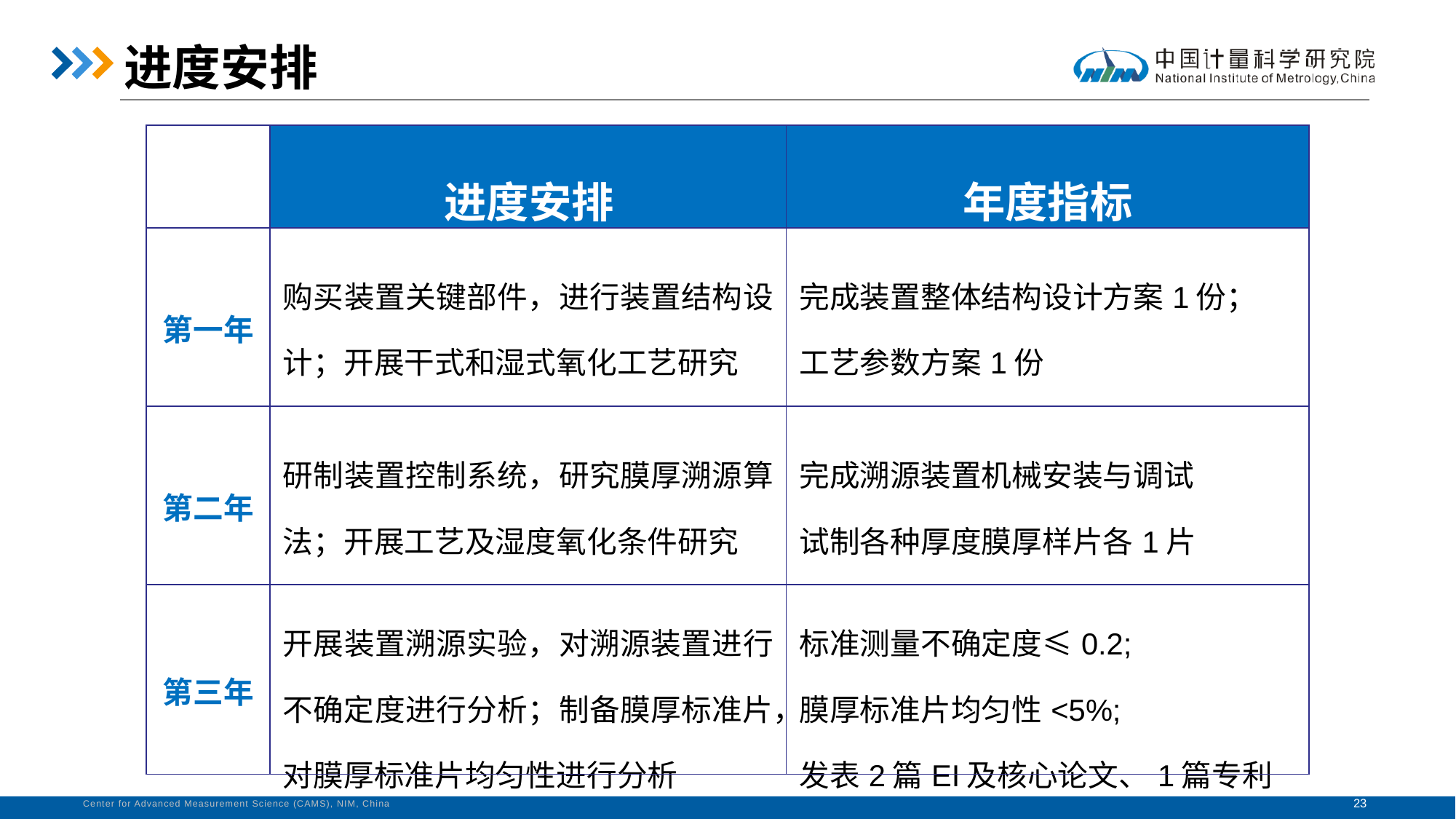

进度安排
|  | 进度安排 | 年度指标 |
| --- | --- | --- |
| 第一年 | 购买装置关键部件，进行装置结构设计；开展干式和湿式氧化工艺研究 | 完成装置整体结构设计方案1份； 工艺参数方案1份 |
| 第二年 | 研制装置控制系统，研究膜厚溯源算法；开展工艺及湿度氧化条件研究 | 完成溯源装置机械安装与调试 试制各种厚度膜厚样片各1片 |
| 第三年 | 开展装置溯源实验，对溯源装置进行不确定度进行分析；制备膜厚标准片，对膜厚标准片均匀性进行分析 | 标准测量不确定度≤0.2; 膜厚标准片均匀性<5%; 发表2篇EI及核心论文、1篇专利 |